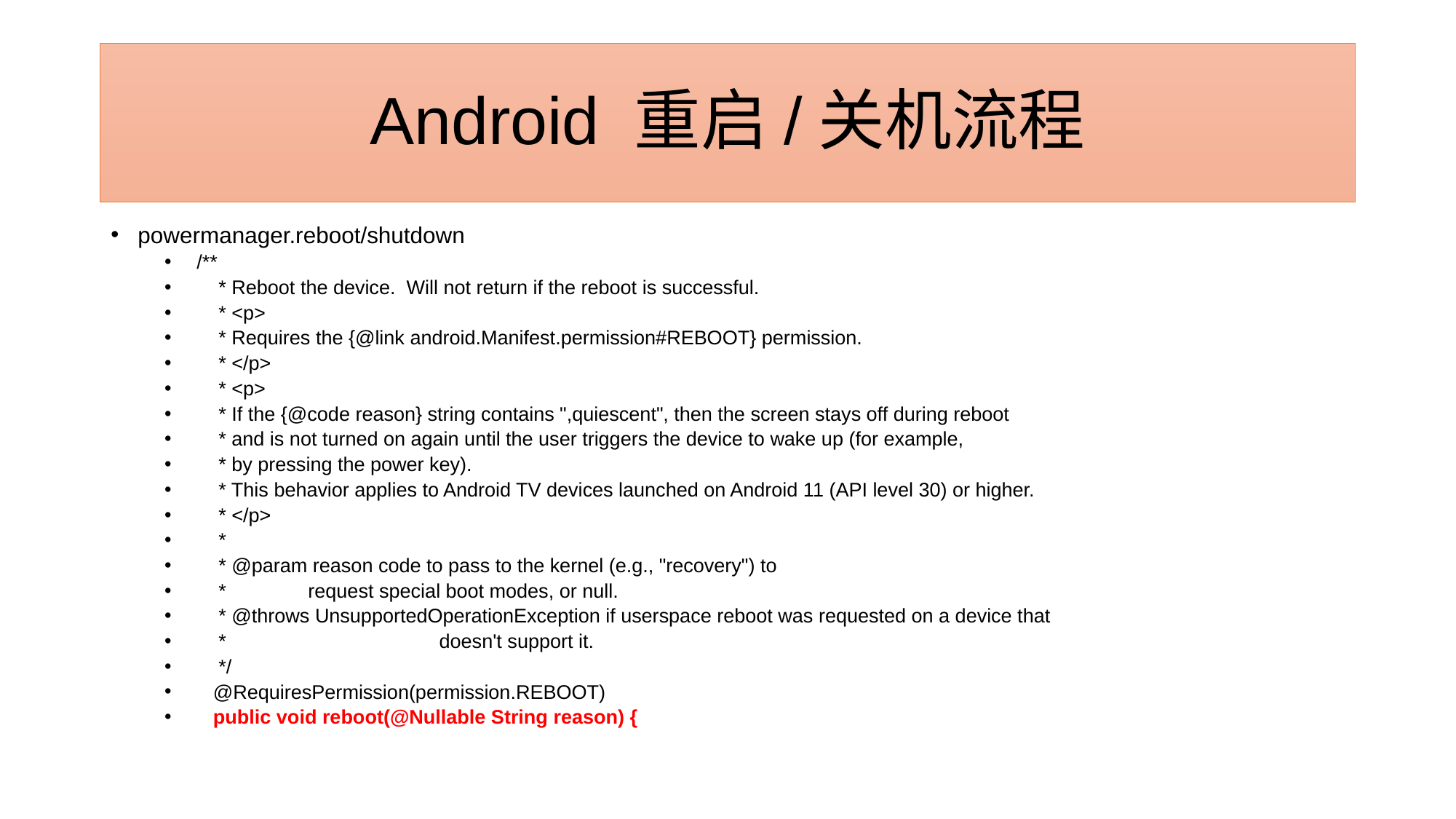

# Android 重启/关机流程
powermanager.reboot/shutdown
 /**
     * Reboot the device.  Will not return if the reboot is successful.
     * <p>
     * Requires the {@link android.Manifest.permission#REBOOT} permission.
     * </p>
     * <p>
     * If the {@code reason} string contains ",quiescent", then the screen stays off during reboot
     * and is not turned on again until the user triggers the device to wake up (for example,
     * by pressing the power key).
     * This behavior applies to Android TV devices launched on Android 11 (API level 30) or higher.
     * </p>
     *
     * @param reason code to pass to the kernel (e.g., "recovery") to
     *               request special boot modes, or null.
     * @throws UnsupportedOperationException if userspace reboot was requested on a device that
     *                                       doesn't support it.
     */
    @RequiresPermission(permission.REBOOT)
    public void reboot(@Nullable String reason) {